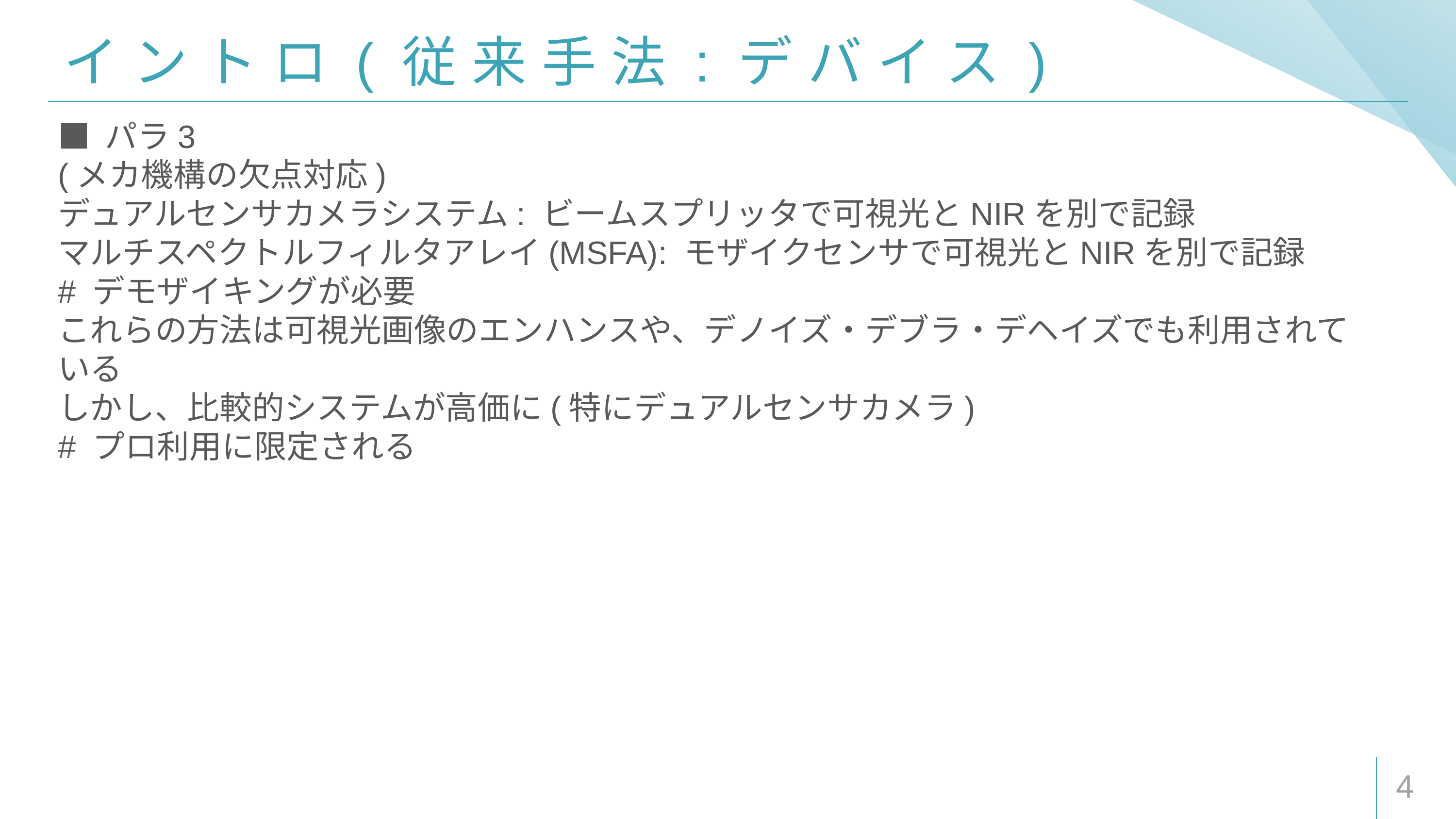

# イントロ(従来手法:デバイス)
■ パラ3
(メカ機構の欠点対応)
デュアルセンサカメラシステム: ビームスプリッタで可視光とNIRを別で記録
マルチスペクトルフィルタアレイ(MSFA): モザイクセンサで可視光とNIRを別で記録
# デモザイキングが必要
これらの方法は可視光画像のエンハンスや、デノイズ・デブラ・デヘイズでも利用されている
しかし、比較的システムが高価に(特にデュアルセンサカメラ)
# プロ利用に限定される
4